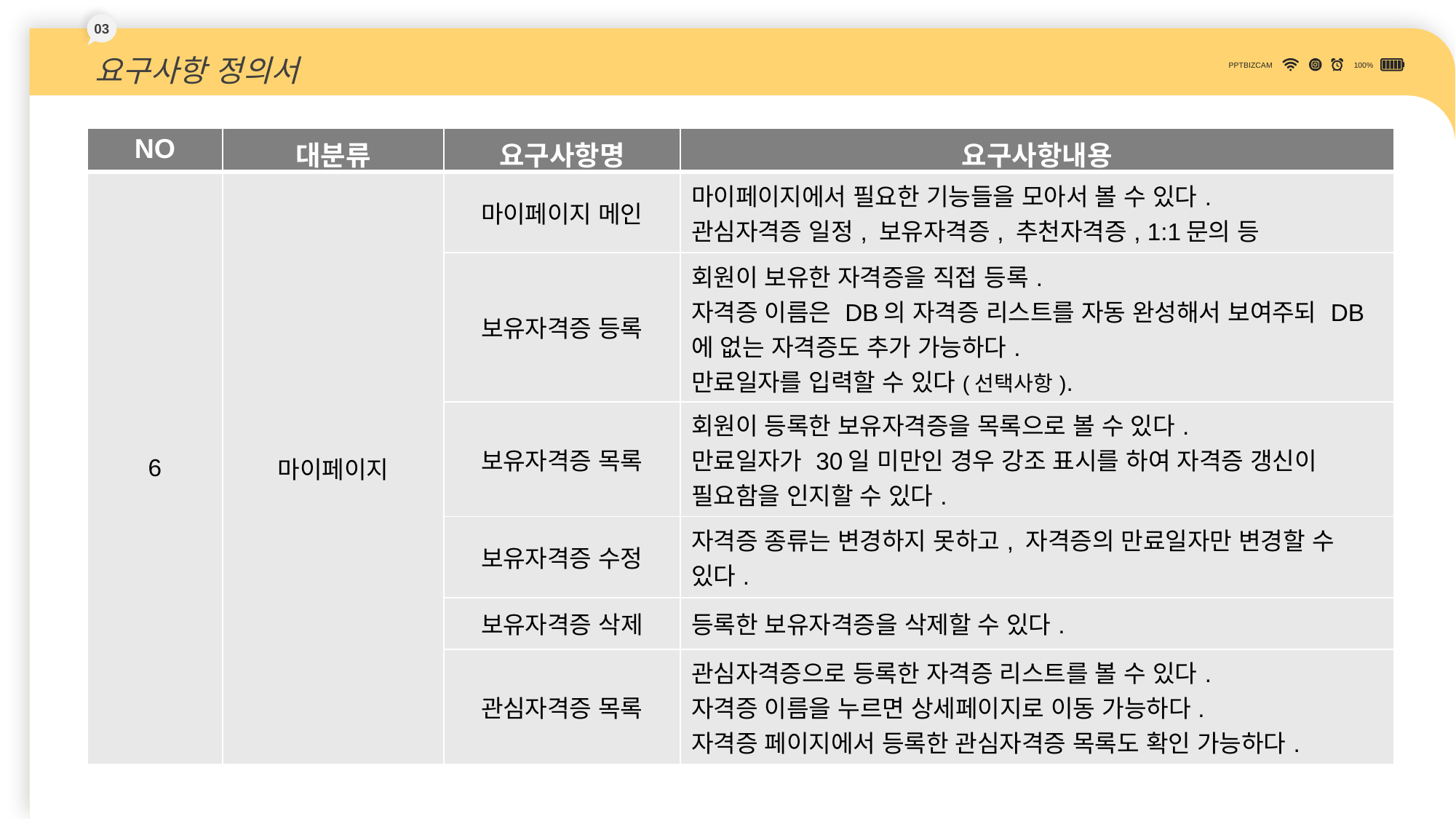

03
요구사항 정의서

PPTBIZCAM
100%

| NO | 대분류 | 요구사항명 | 요구사항내용 |
| --- | --- | --- | --- |
| 6 | 마이페이지 | 마이페이지 메인 | 마이페이지에서 필요한 기능들을 모아서 볼 수 있다. 관심자격증 일정, 보유자격증, 추천자격증, 1:1문의 등 |
|  |  | 보유자격증 등록 | 회원이 보유한 자격증을 직접 등록. 자격증 이름은 DB의 자격증 리스트를 자동 완성해서 보여주되 DB에 없는 자격증도 추가 가능하다. 만료일자를 입력할 수 있다(선택사항). |
|  |  | 보유자격증 목록 | 회원이 등록한 보유자격증을 목록으로 볼 수 있다. 만료일자가 30일 미만인 경우 강조 표시를 하여 자격증 갱신이 필요함을 인지할 수 있다. |
|  |  | 보유자격증 수정 | 자격증 종류는 변경하지 못하고, 자격증의 만료일자만 변경할 수 있다. |
|  |  | 보유자격증 삭제 | 등록한 보유자격증을 삭제할 수 있다. |
|  |  | 관심자격증 목록 | 관심자격증으로 등록한 자격증 리스트를 볼 수 있다. 자격증 이름을 누르면 상세페이지로 이동 가능하다. 자격증 페이지에서 등록한 관심자격증 목록도 확인 가능하다. |